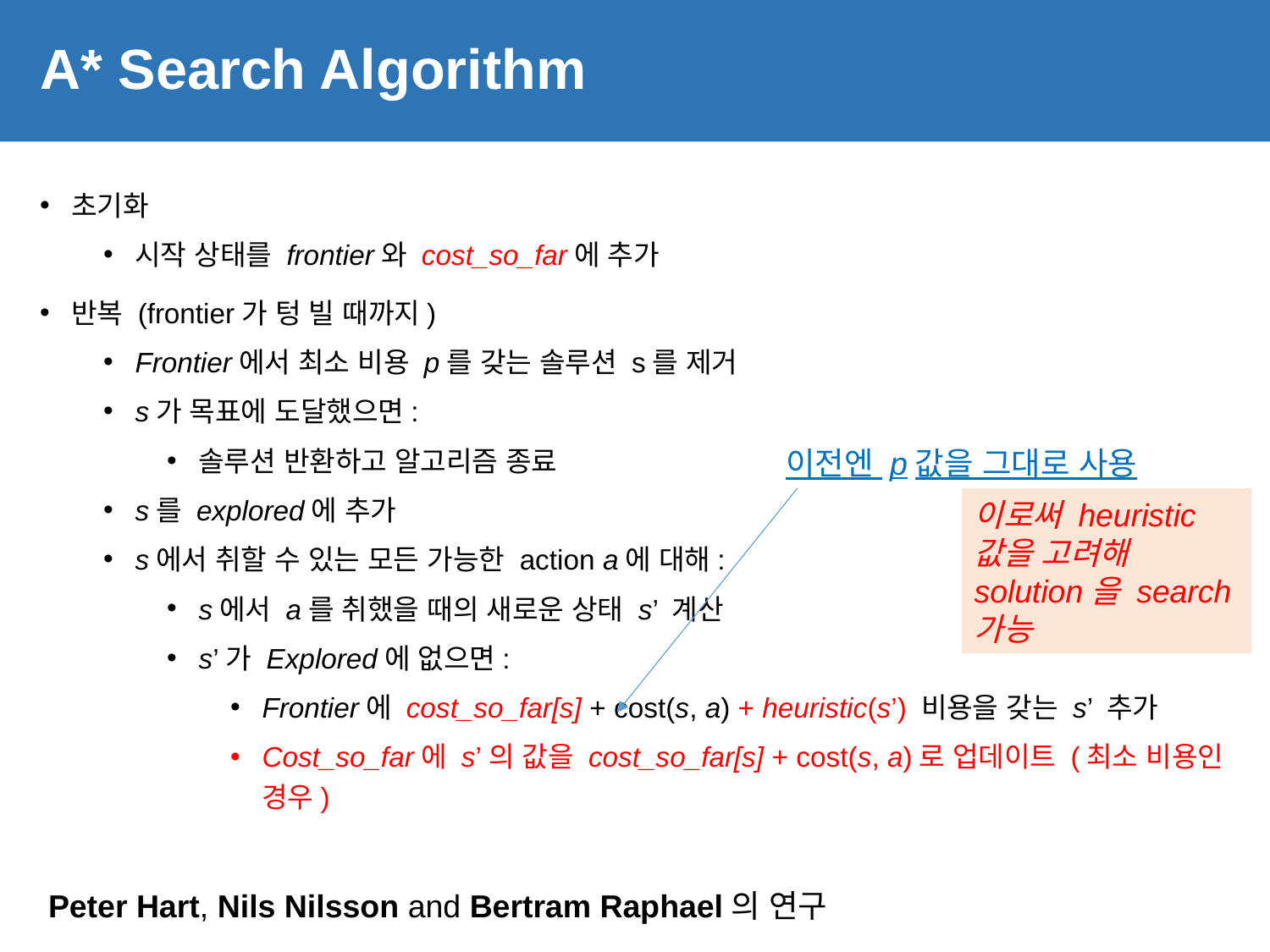

# A* Search Algorithm
66
초기화
시작 상태를 frontier와 cost_so_far에 추가
반복 (frontier가 텅 빌 때까지)
Frontier에서 최소 비용 p를 갖는 솔루션 s를 제거
s가 목표에 도달했으면:
솔루션 반환하고 알고리즘 종료
s를 explored에 추가
s에서 취할 수 있는 모든 가능한 action a에 대해:
s에서 a를 취했을 때의 새로운 상태 s’ 계산
s’가 Explored에 없으면:
Frontier에 cost_so_far[s] + cost(s, a) + heuristic(s’) 비용을 갖는 s’ 추가
Cost_so_far에 s’의 값을 cost_so_far[s] + cost(s, a)로 업데이트 (최소 비용인 경우)
이전엔 p값을 그대로 사용
이로써 heuristic 값을 고려해 solution을 search 가능
Peter Hart, Nils Nilsson and Bertram Raphael의 연구